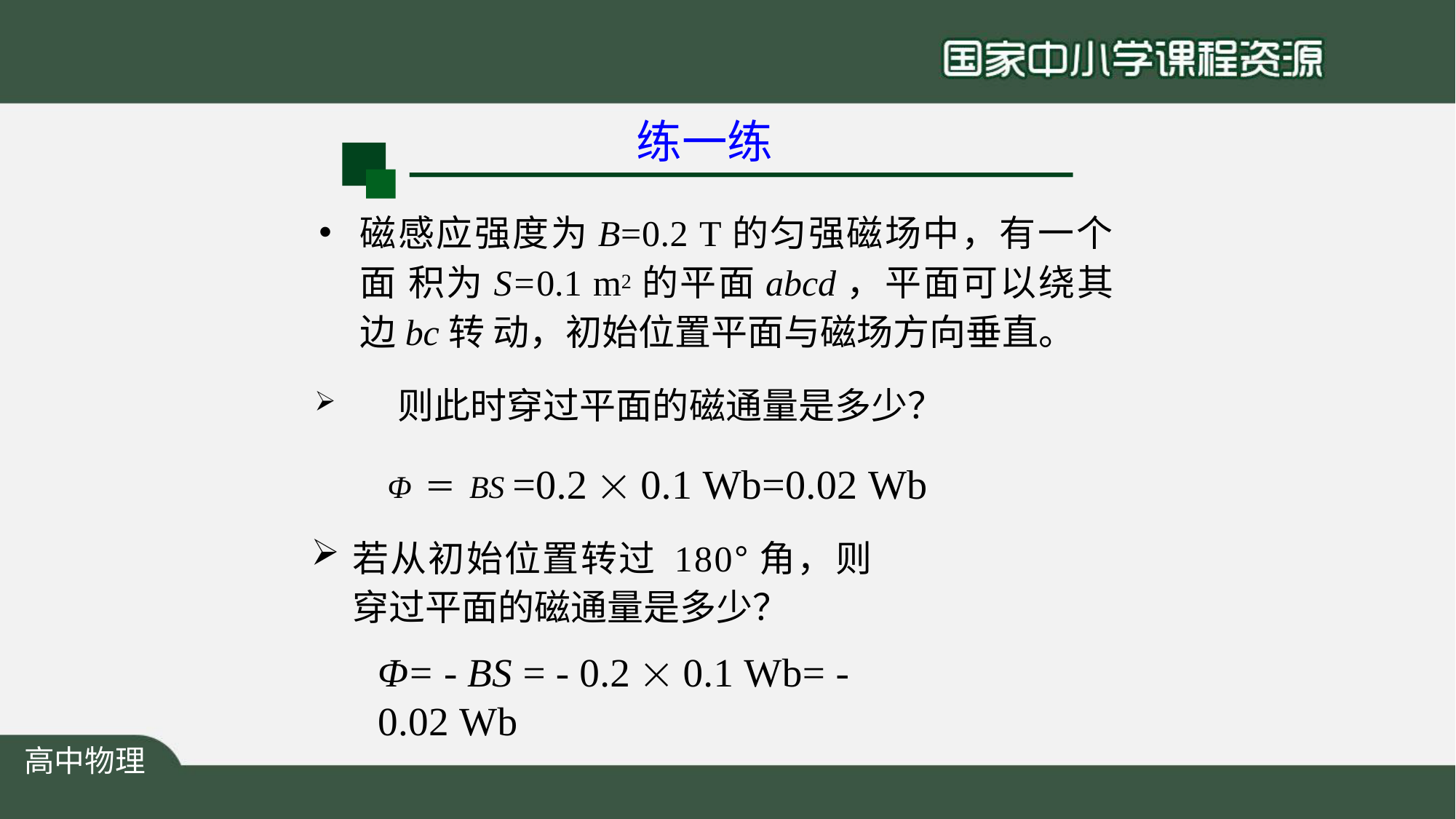

# 练一练

磁感应强度为B=0.2 T的匀强磁场中，有一个面 积为S=0.1 m2的平面abcd，平面可以绕其边bc转 动，初始位置平面与磁场方向垂直。
	则此时穿过平面的磁通量是多少？
Φ＝BS =0.2 × 0.1 Wb=0.02 Wb
若从初始位置转过 180°角，则 穿过平面的磁通量是多少？
Φ= - BS = - 0.2 × 0.1 Wb= - 0.02 Wb
高中物理